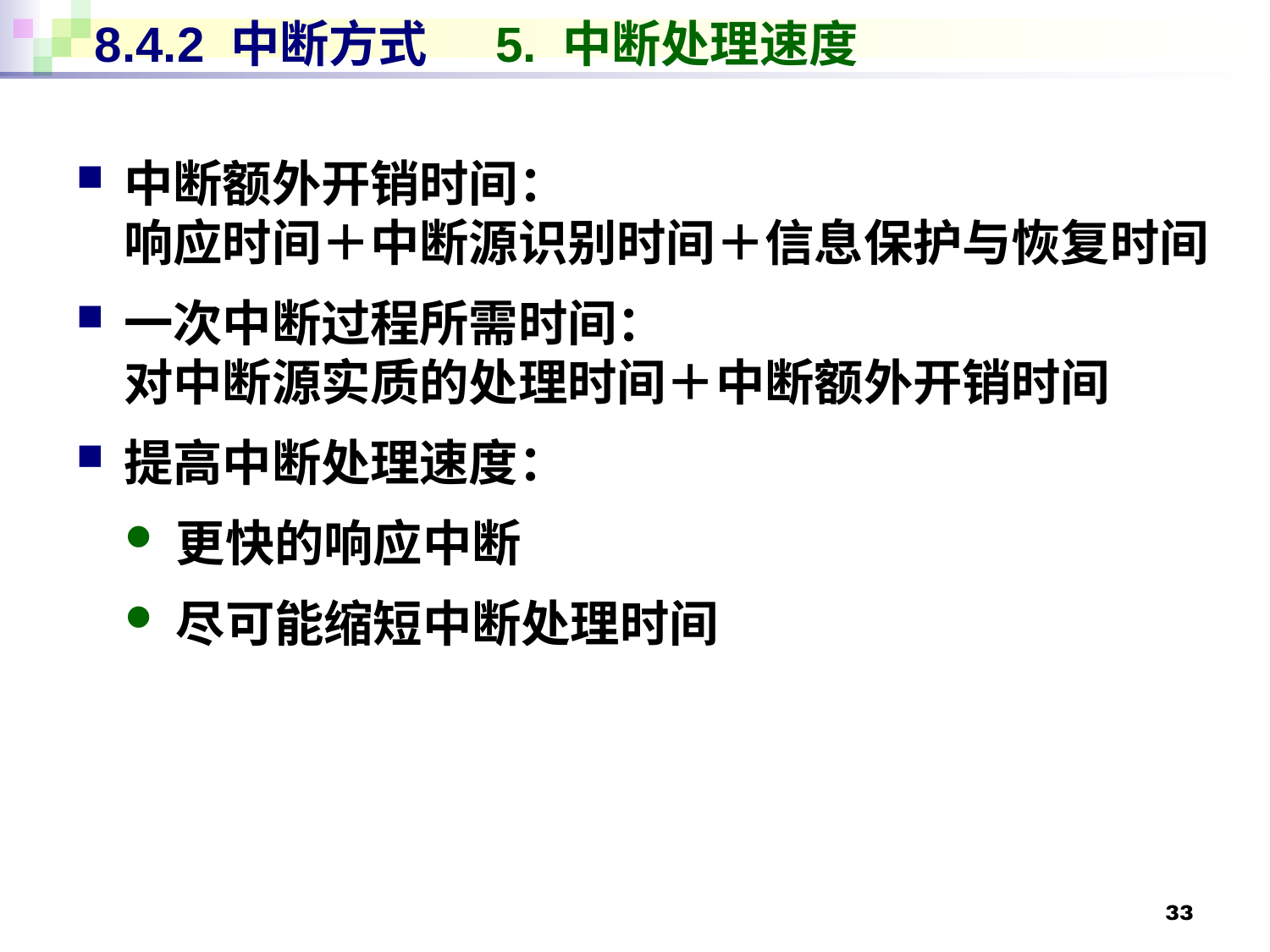

# 8.4.2 中断方式     5. 中断处理速度
中断额外开销时间：
响应时间＋中断源识别时间＋信息保护与恢复时间
一次中断过程所需时间：
对中断源实质的处理时间＋中断额外开销时间
提高中断处理速度：
更快的响应中断
尽可能缩短中断处理时间
33